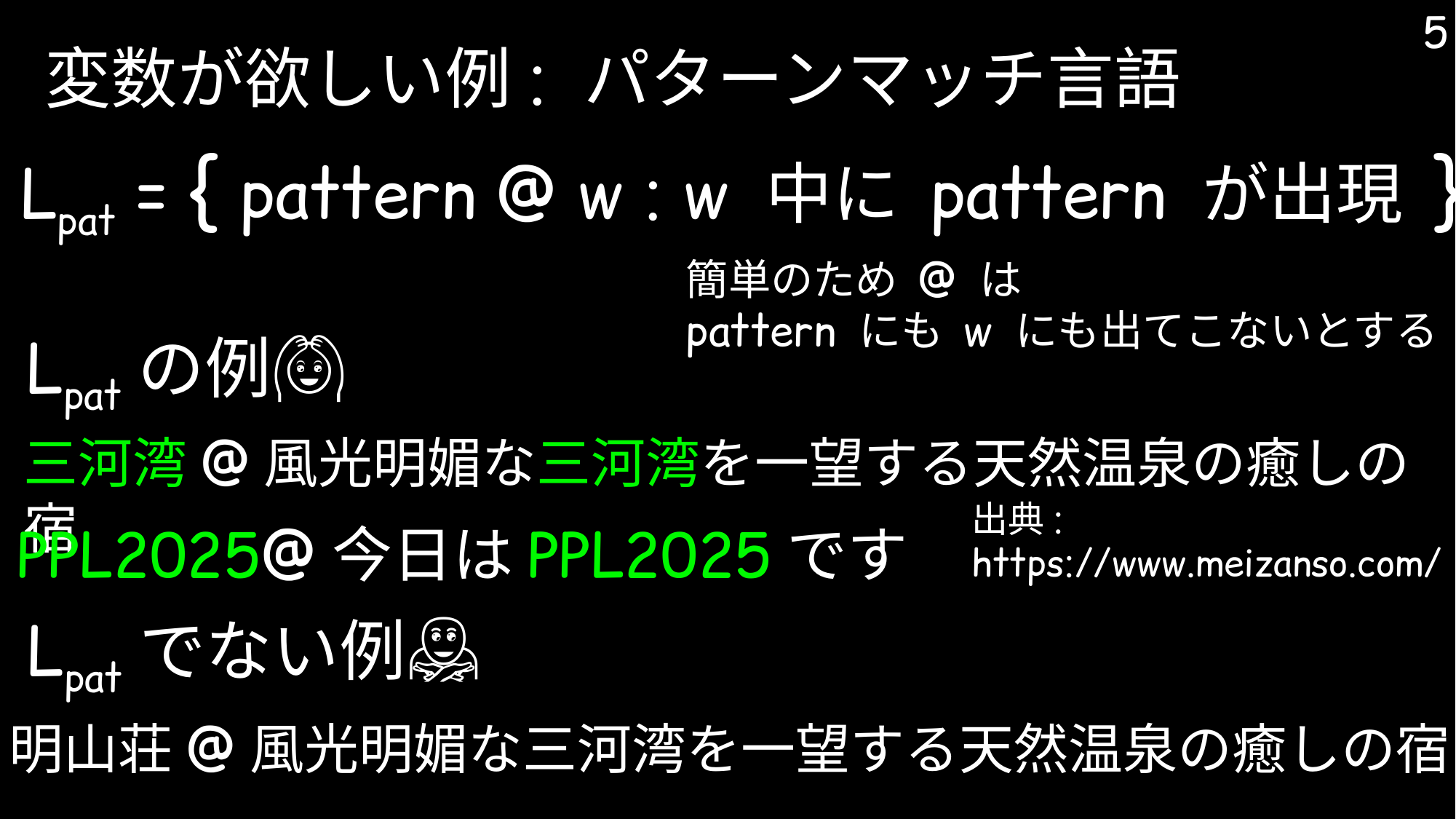

5
変数が欲しい例: パターンマッチ言語
Lpat = { pattern @ w : w 中に pattern が出現 }
簡単のため @ は
pattern にも w にも出てこないとする
Lpatの例🙆
三河湾@風光明媚な三河湾を一望する天然温泉の癒しの宿
出典:
https://www.meizanso.com/
PPL2025@今日はPPL2025です
Lpatでない例🙅
明山荘@風光明媚な三河湾を一望する天然温泉の癒しの宿